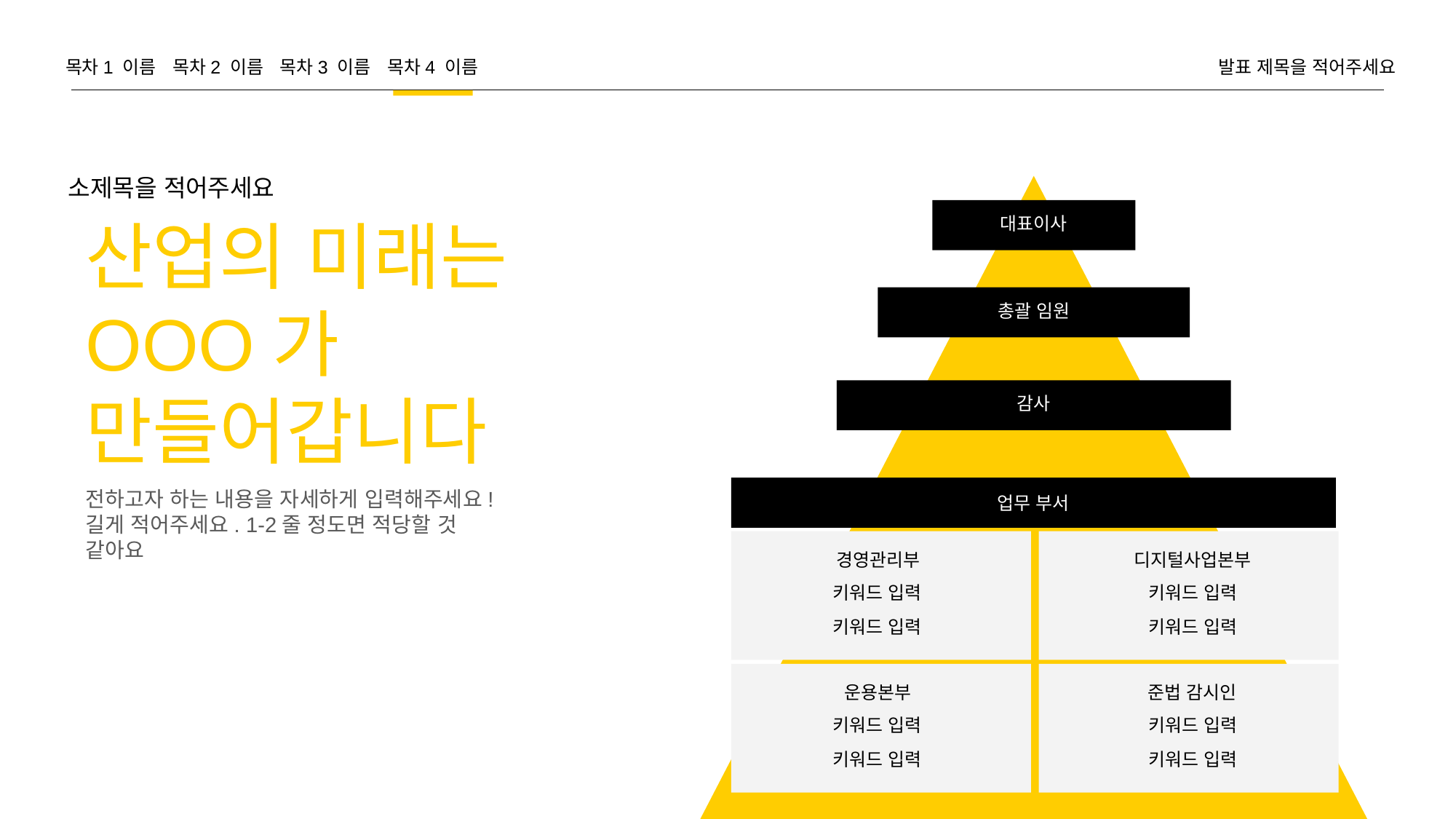

목차1 이름
목차2 이름
목차3 이름
목차4 이름
발표 제목을 적어주세요

소제목을 적어주세요

대표이사

총괄 임원

감사

업무 부서

경영관리부
디지털사업본부
키워드 입력
키워드 입력
키워드 입력
키워드 입력

운용본부
준법 감시인
키워드 입력
키워드 입력
키워드 입력
키워드 입력
산업의 미래는
OOO가
만들어갑니다
전하고자 하는 내용을 자세하게 입력해주세요!
길게 적어주세요. 1-2줄 정도면 적당할 것 같아요